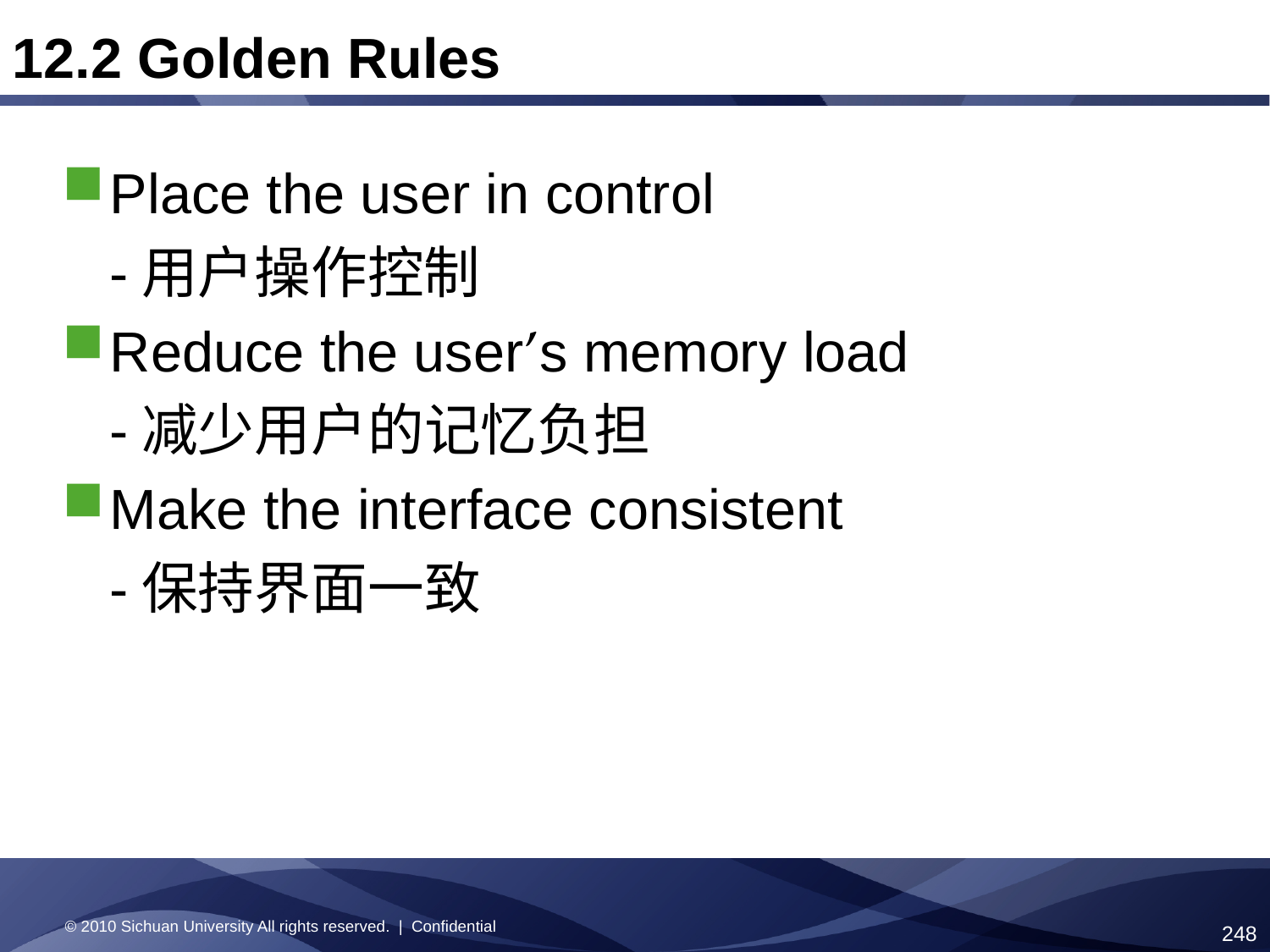

12.2 Golden Rules
Place the user in control
   -用户操作控制
Reduce the user’s memory load
   -减少用户的记忆负担
Make the interface consistent
   -保持界面一致
© 2010 Sichuan University All rights reserved.  |  Confidential
248